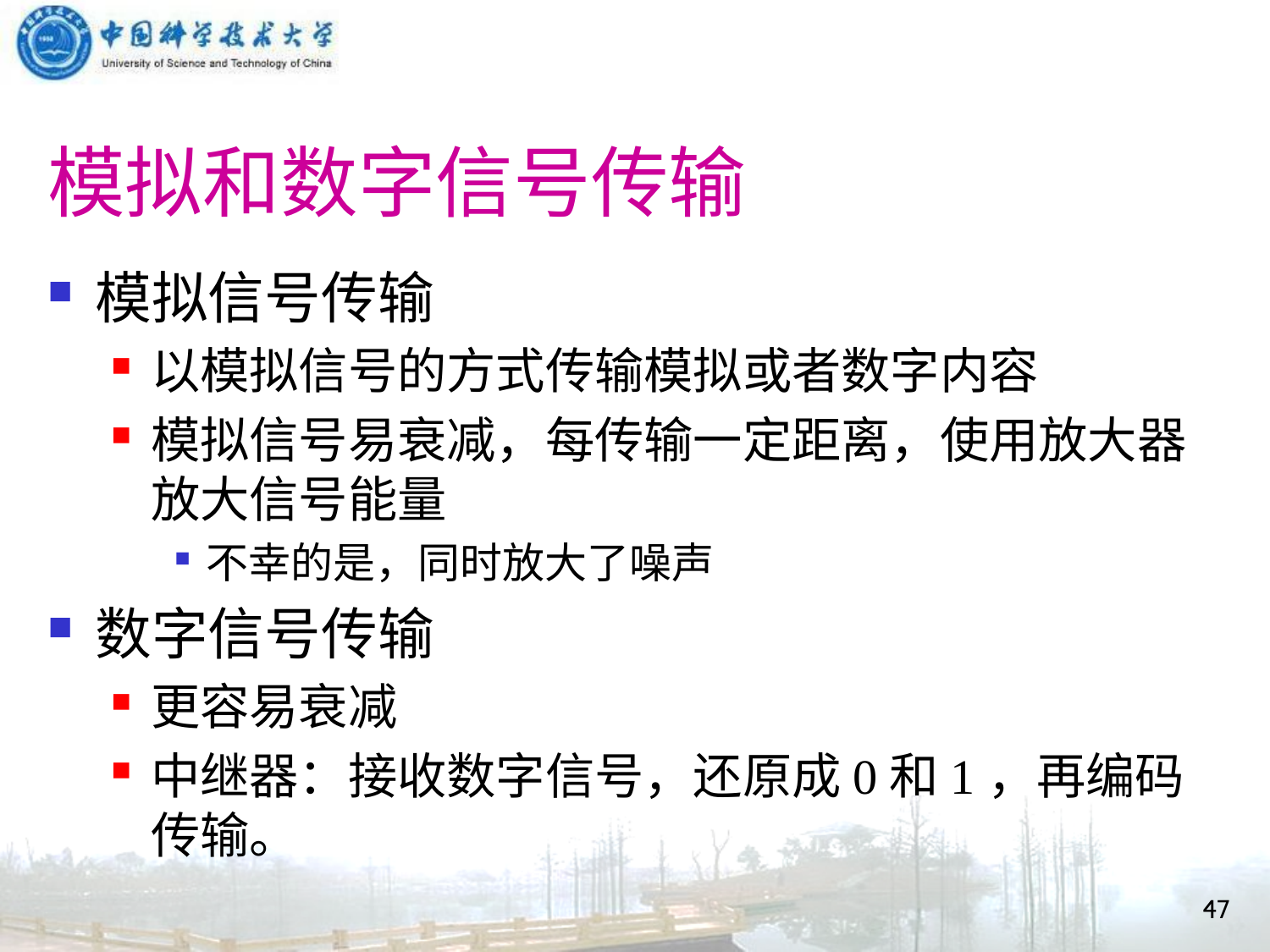

# 模拟和数字信号传输
模拟信号传输
以模拟信号的方式传输模拟或者数字内容
模拟信号易衰减，每传输一定距离，使用放大器放大信号能量
不幸的是，同时放大了噪声
数字信号传输
更容易衰减
中继器：接收数字信号，还原成0和1，再编码传输。
47